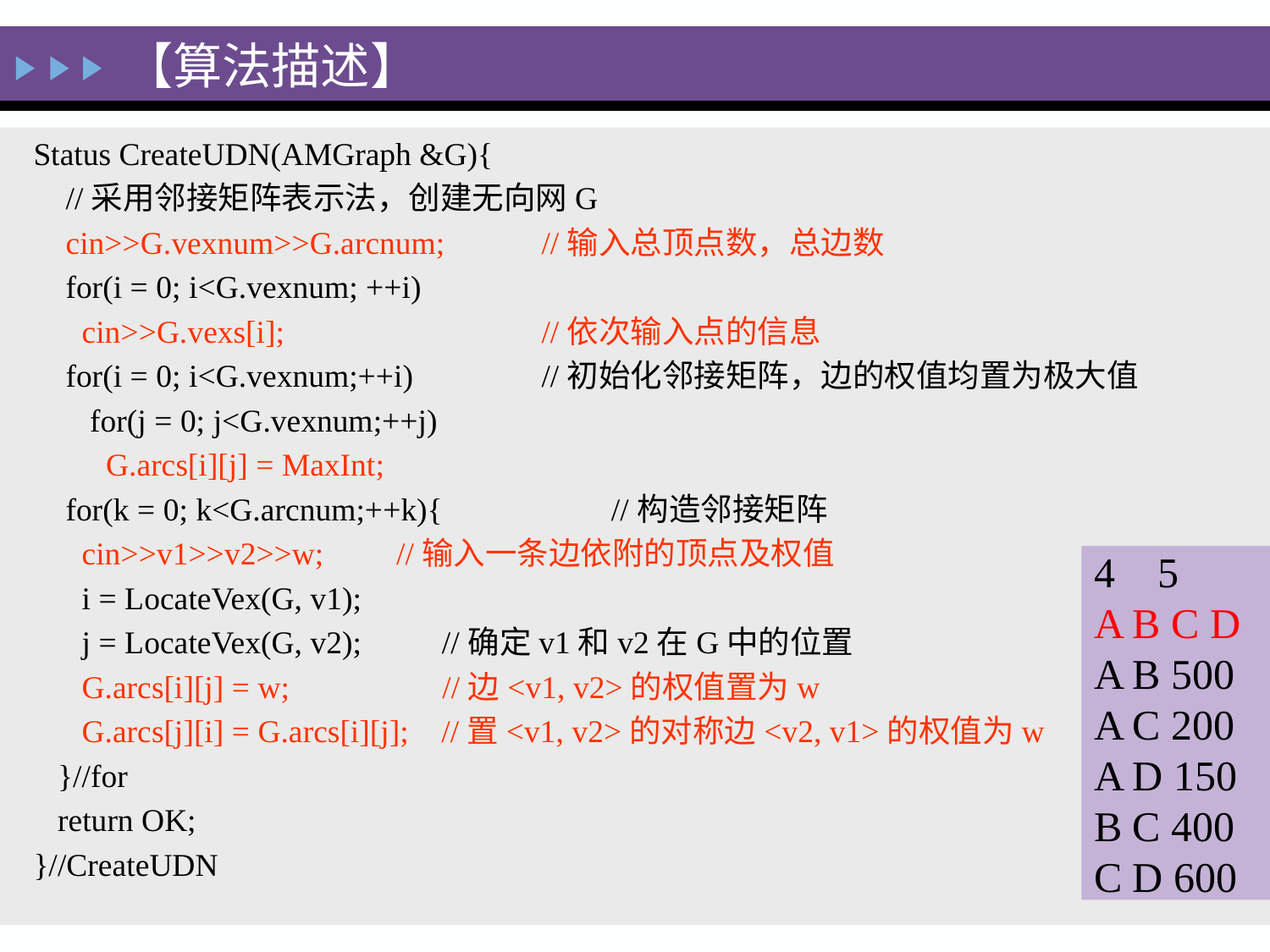

【算法描述】

Status CreateUDN(AMGraph &G){
    //采用邻接矩阵表示法，创建无向网G
    cin>>G.vexnum>>G.arcnum; 	//输入总顶点数，总边数
    for(i = 0; i<G.vexnum; ++i)
      cin>>G.vexs[i];                        	//依次输入点的信息
    for(i = 0; i<G.vexnum;++i) 	//初始化邻接矩阵，边的权值均置为极大值
       for(j = 0; j<G.vexnum;++j)
         G.arcs[i][j] = MaxInt;
    for(k = 0; k<G.arcnum;++k){                     //构造邻接矩阵
      cin>>v1>>v2>>w;         //输入一条边依附的顶点及权值
      i = LocateVex(G, v1);
      j = LocateVex(G, v2);          //确定v1和v2在G中的位置
      G.arcs[i][j] = w;                   //边<v1, v2>的权值置为w
      G.arcs[j][i] = G.arcs[i][j];    //置<v1, v2>的对称边<v2, v1>的权值为w
   }//for
   return OK;
}//CreateUDN
4    5
A B C D
A B 500
A C 200
A D 150
B C 400
C D 600